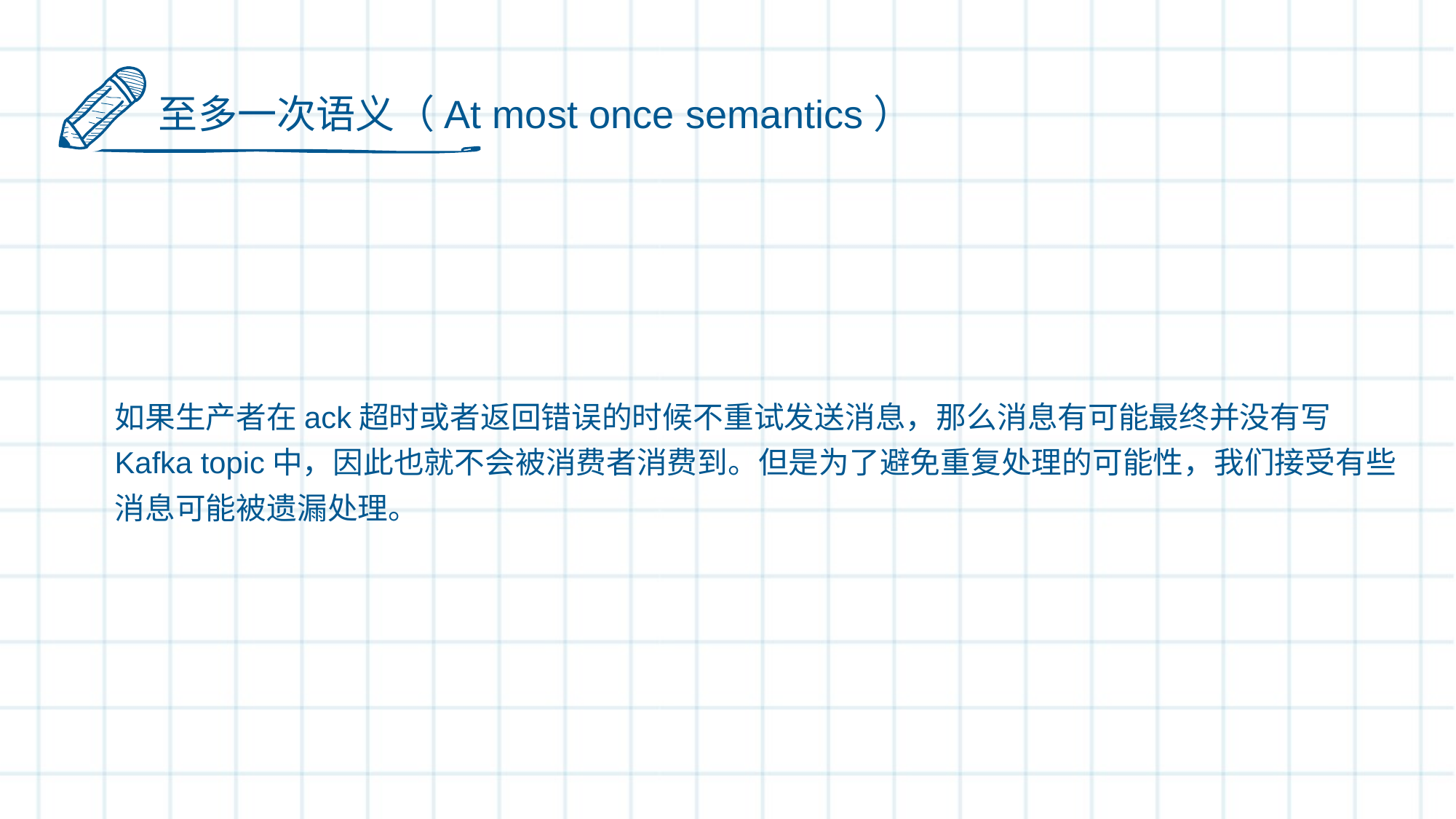

至多一次语义（At most once semantics）

如果生产者在ack超时或者返回错误的时候不重试发送消息，那么消息有可能最终并没有写Kafka topic中，因此也就不会被消费者消费到。但是为了避免重复处理的可能性，我们接受有些消息可能被遗漏处理。